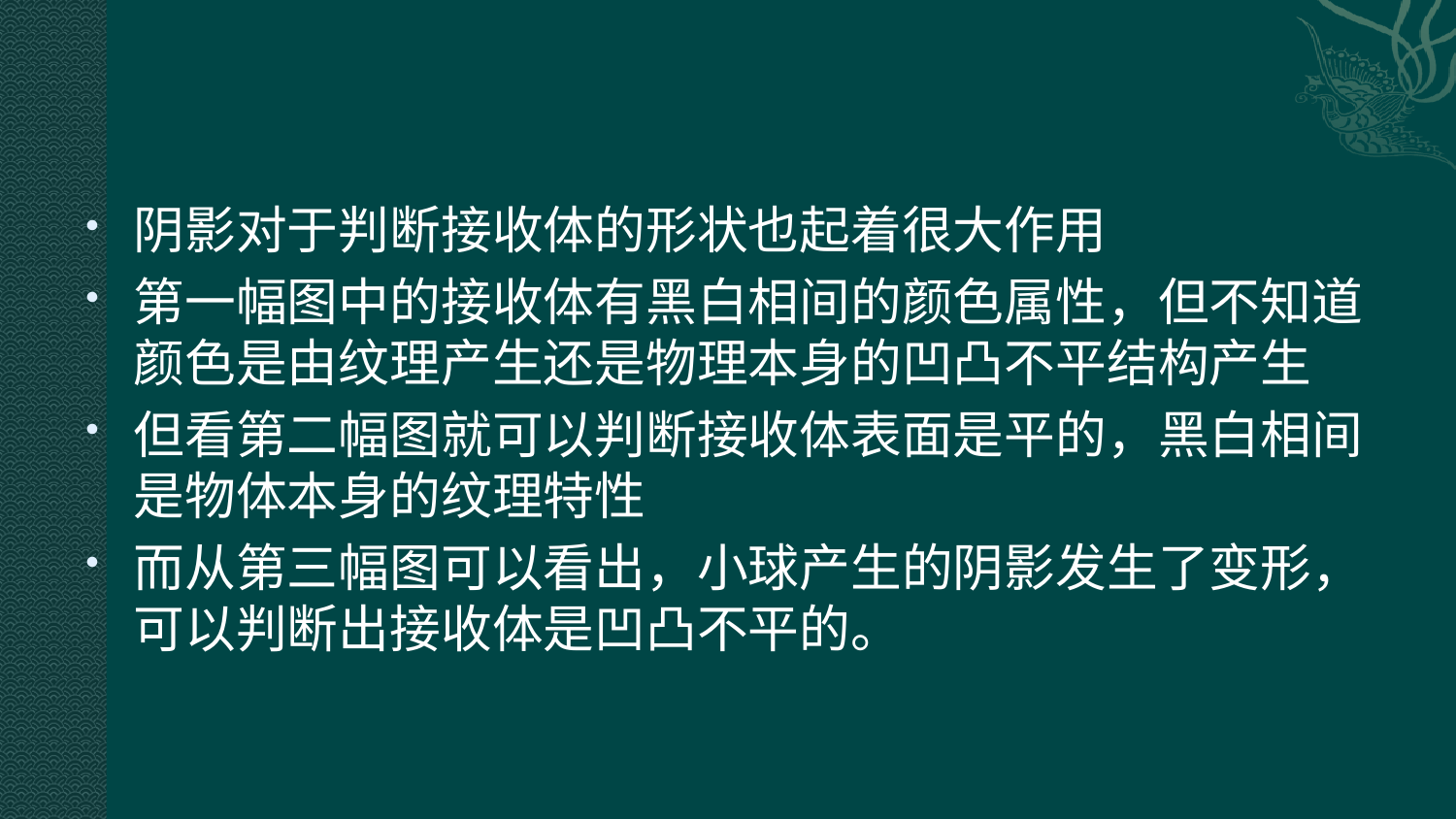

#
阴影对于判断接收体的形状也起着很大作用
第一幅图中的接收体有黑白相间的颜色属性，但不知道颜色是由纹理产生还是物理本身的凹凸不平结构产生
但看第二幅图就可以判断接收体表面是平的，黑白相间是物体本身的纹理特性
而从第三幅图可以看出，小球产生的阴影发生了变形，可以判断出接收体是凹凸不平的。